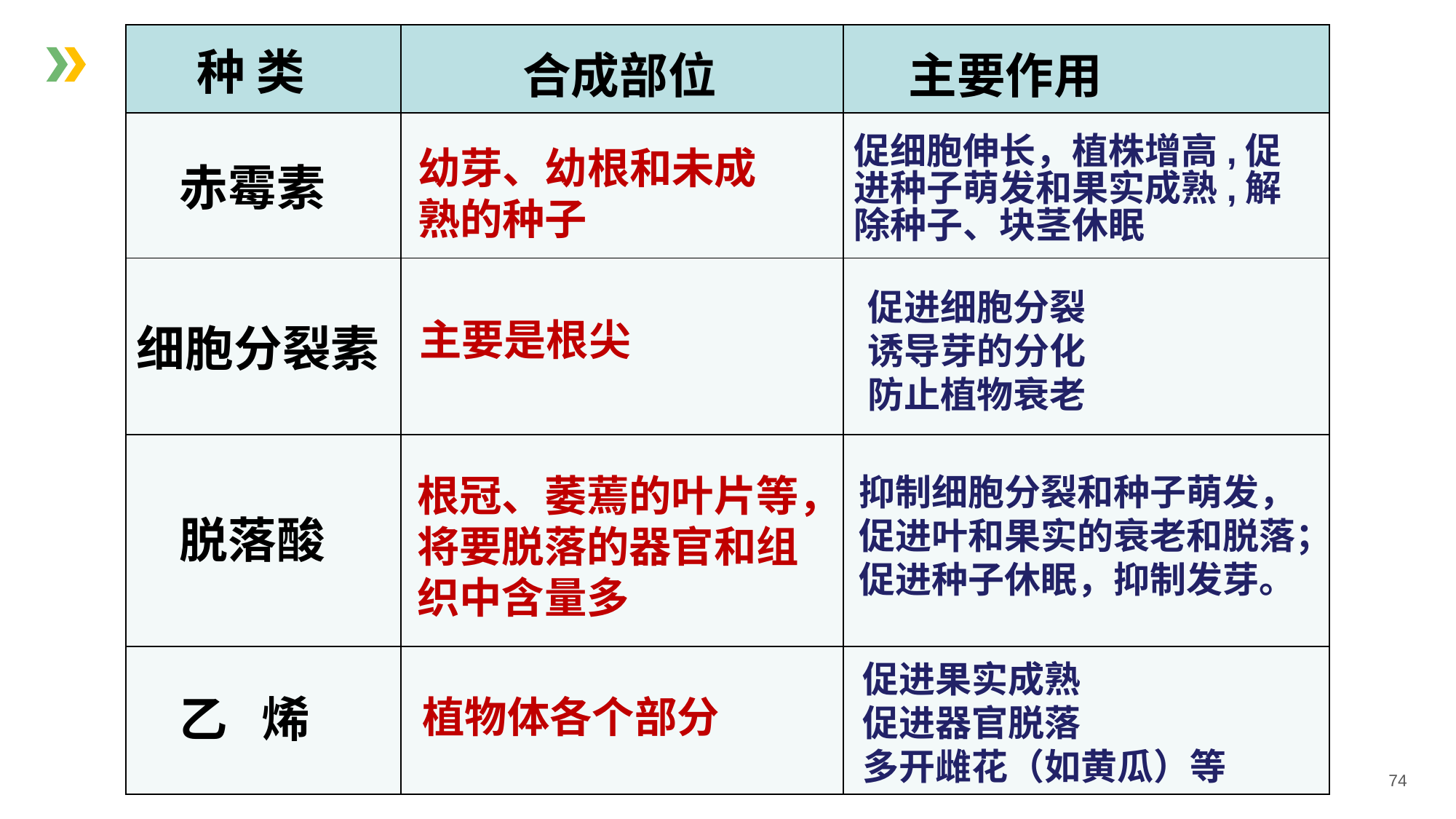

|  |  |  |
| --- | --- | --- |
|  |  |  |
|  |  |  |
|  |  |  |
|  |  |  |
种 类
合成部位
主要作用
促细胞伸长，植株增高,促进种子萌发和果实成熟,解除种子、块茎休眠
幼芽、幼根和未成熟的种子
赤霉素
促进细胞分裂
诱导芽的分化
防止植物衰老
主要是根尖
细胞分裂素
根冠、萎蔫的叶片等，将要脱落的器官和组织中含量多
抑制细胞分裂和种子萌发，促进叶和果实的衰老和脱落；促进种子休眠，抑制发芽。
脱落酸
促进果实成熟
促进器官脱落
多开雌花（如黄瓜）等
乙   烯
植物体各个部分
74